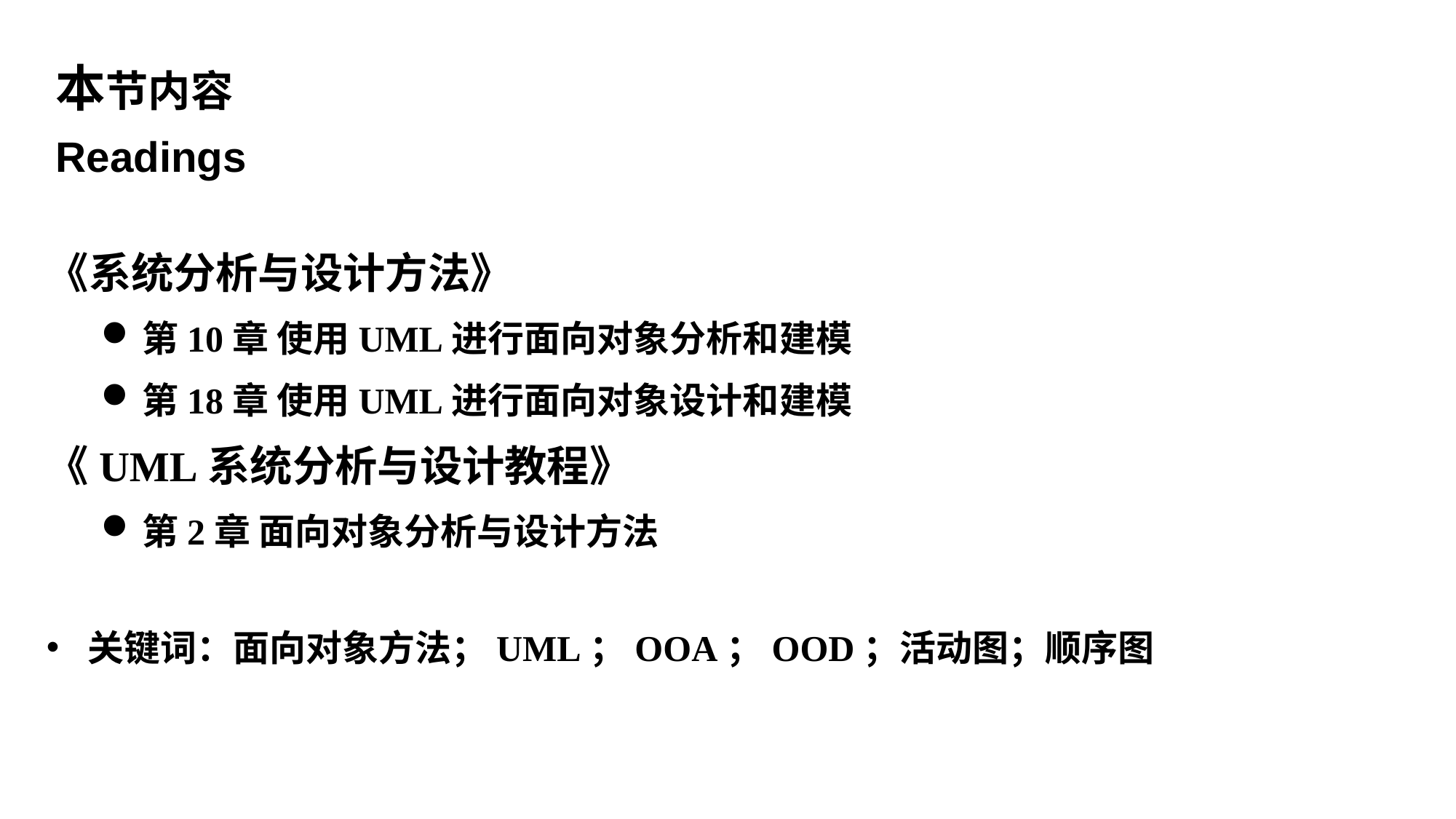

本节内容
Readings

《系统分析与设计方法》
第10章 使用UML进行面向对象分析和建模
第18章 使用UML进行面向对象设计和建模
《UML系统分析与设计教程》
第2章 面向对象分析与设计方法

关键词：面向对象方法；UML；OOA；OOD；活动图；顺序图